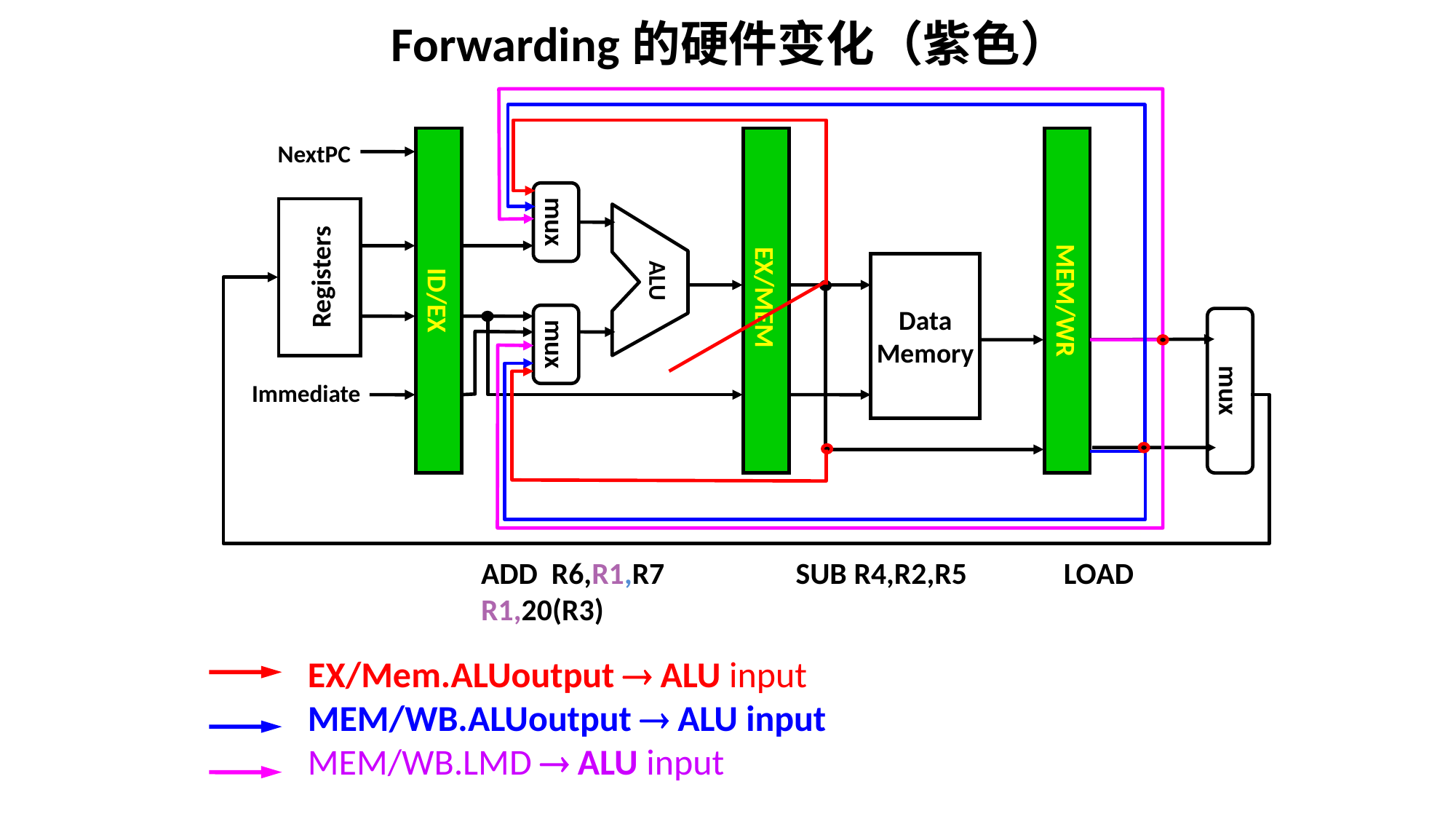

# Forwarding的硬件变化（紫色）

ID/EX
EX/MEM
MEM/WR
NextPC

mux
Registers

ALU

Data
Memory

mux
mux

Immediate

ADD  R6,R1,R7                   SUB R4,R2,R5              LOAD R1,20(R3)
EX/Mem.ALUoutput → ALU input
MEM/WB.ALUoutput → ALU input
MEM/WB.LMD → ALU input

183